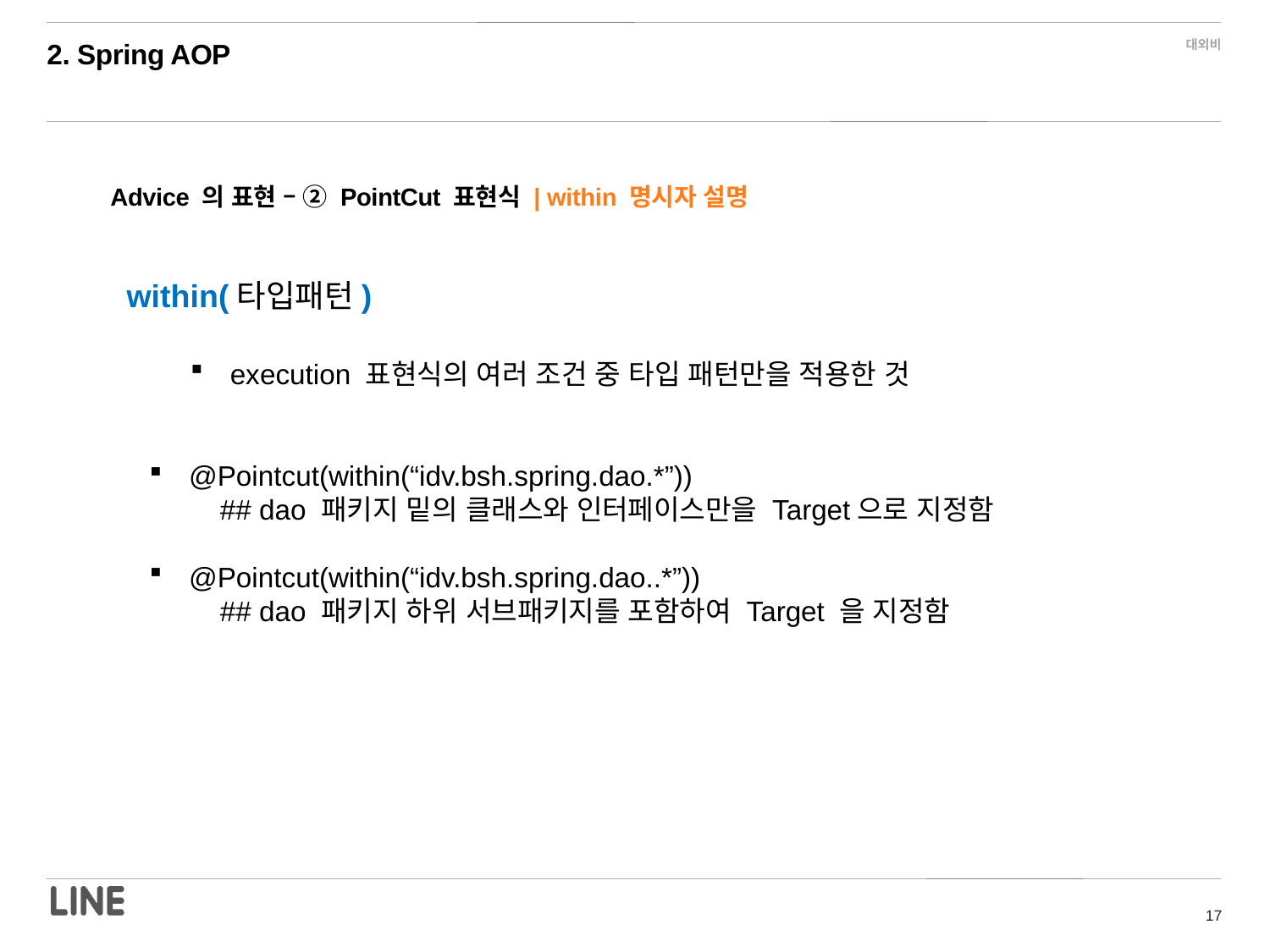

2. Spring AOP
Advice 의 표현 – ② PointCut 표현식 | within 명시자 설명
within(타입패턴)
execution 표현식의 여러 조건 중 타입 패턴만을 적용한 것
@Pointcut(within(“idv.bsh.spring.dao.*”))
    ## dao 패키지 밑의 클래스와 인터페이스만을 Target으로 지정함

@Pointcut(within(“idv.bsh.spring.dao..*”))
    ## dao 패키지 하위 서브패키지를 포함하여 Target 을 지정함